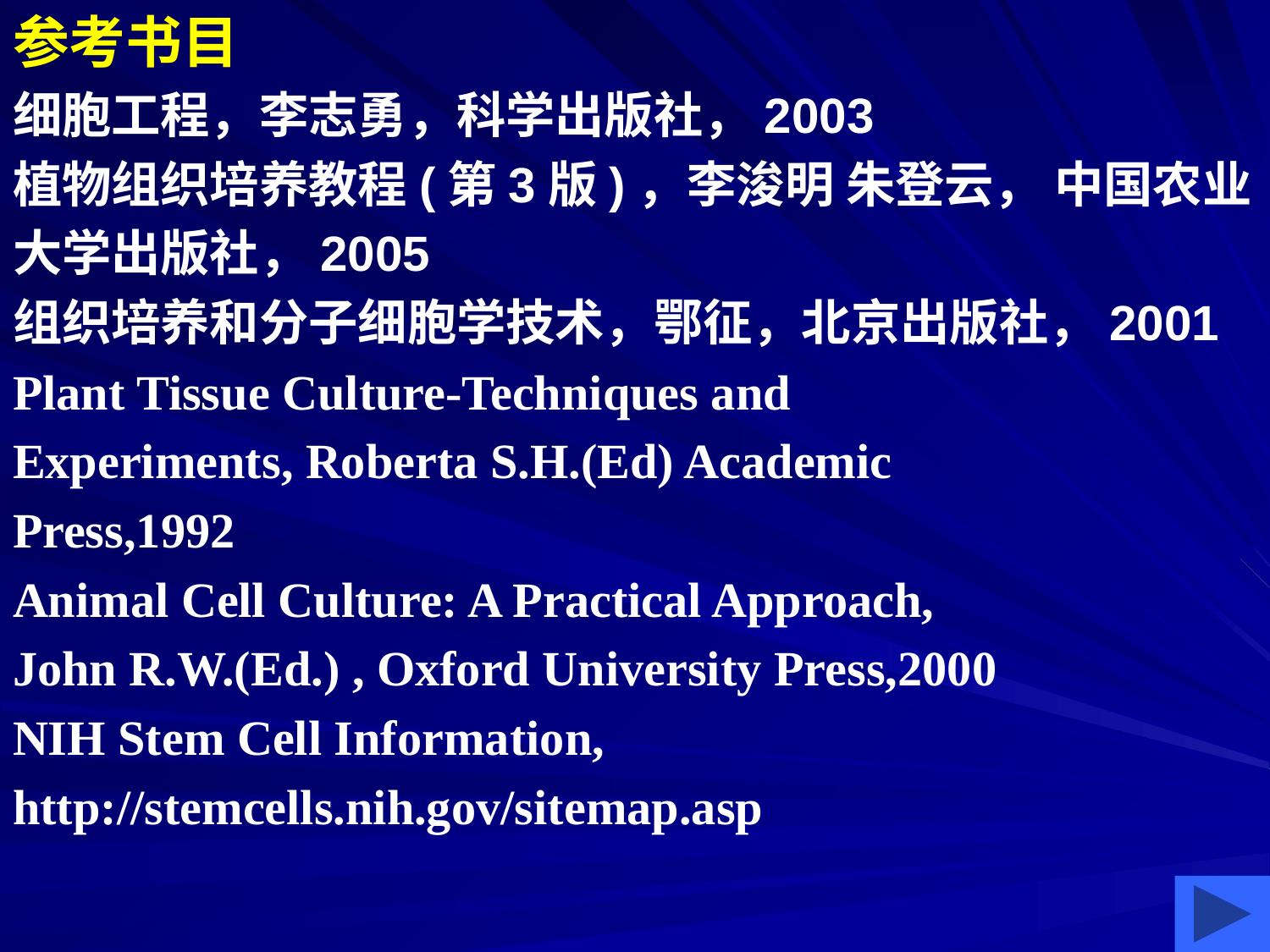

参考书目
细胞工程，李志勇，科学出版社，2003
植物组织培养教程(第3版)，李浚明 朱登云， 中国农业
大学出版社，2005
组织培养和分子细胞学技术，鄂征，北京出版社，2001
Plant Tissue Culture-Techniques and
Experiments, Roberta S.H.(Ed) Academic
Press,1992
Animal Cell Culture: A Practical Approach,
John R.W.(Ed.) , Oxford University Press,2000
NIH Stem Cell Information,
http://stemcells.nih.gov/sitemap.asp